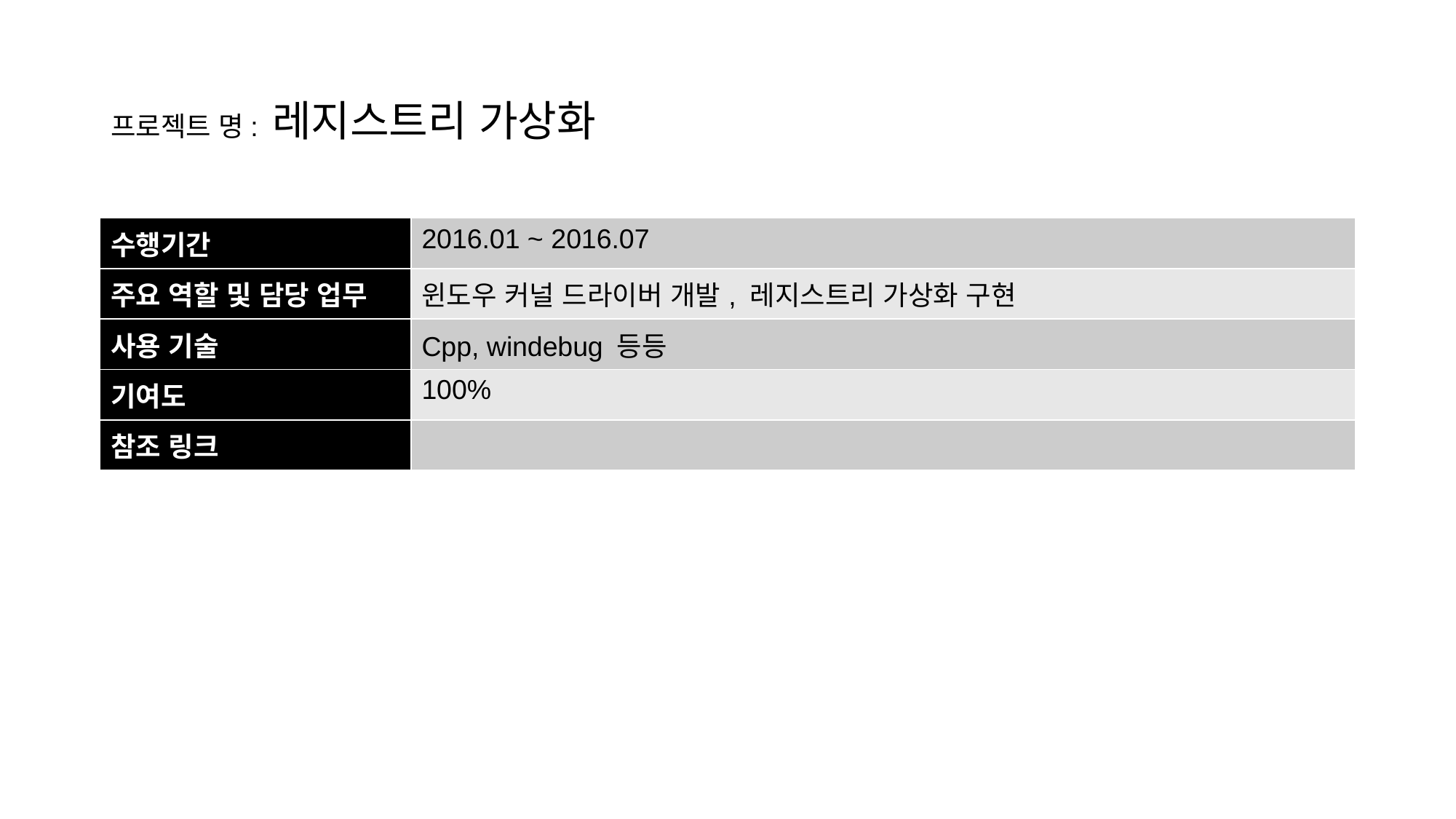

# 프로젝트 명: 레지스트리 가상화
| 수행기간 | 2016.01 ~ 2016.07 |
| --- | --- |
| 주요 역할 및 담당 업무 | 윈도우 커널 드라이버 개발, 레지스트리 가상화 구현 |
| 사용 기술 | Cpp, windebug 등등 |
| 기여도 | 100% |
| 참조 링크 |  |